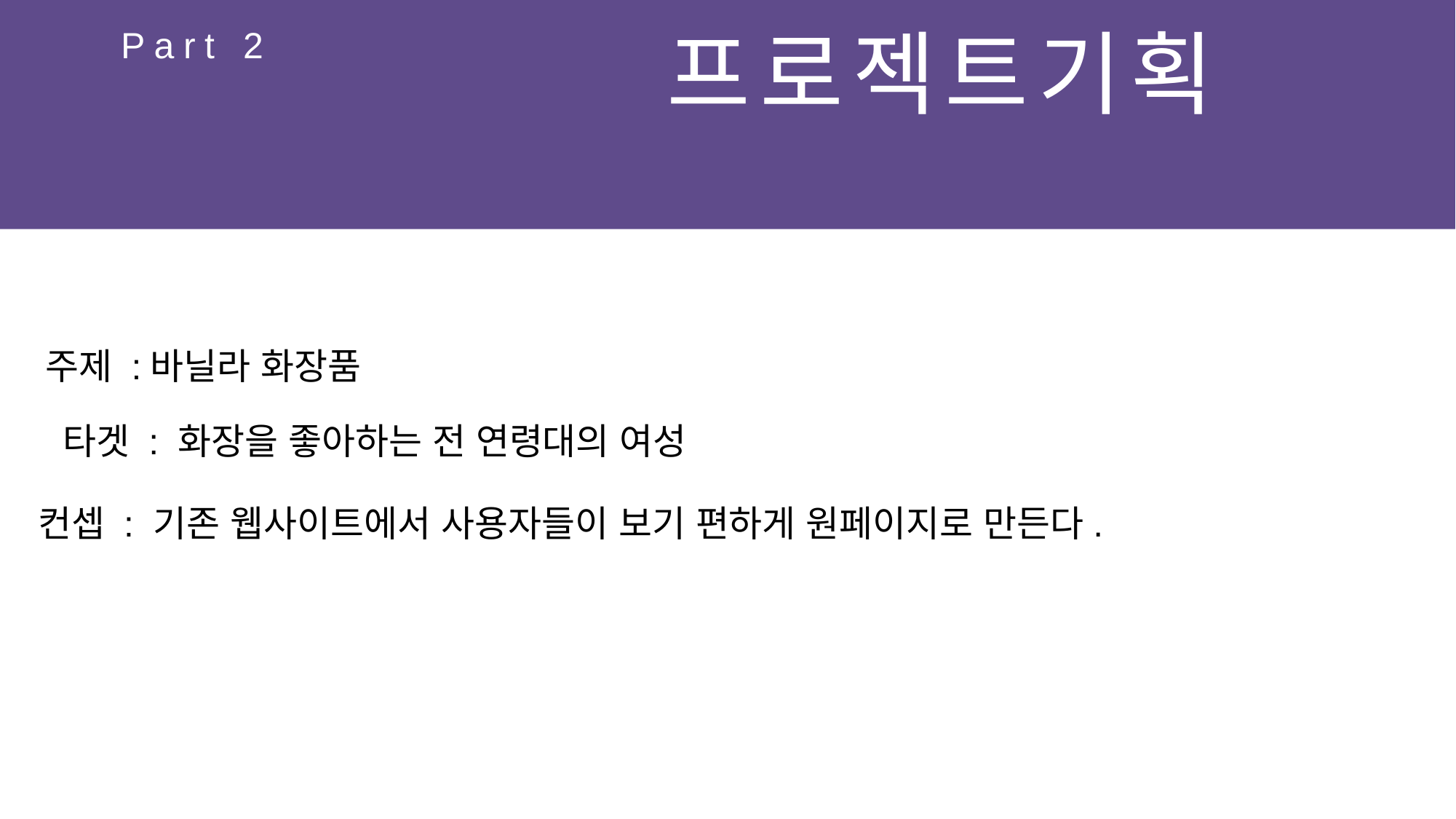

프로젝트기획
Part 2
주제 :바닐라 화장품
타겟 : 화장을 좋아하는 전 연령대의 여성
컨셉 : 기존 웹사이트에서 사용자들이 보기 편하게 원페이지로 만든다.